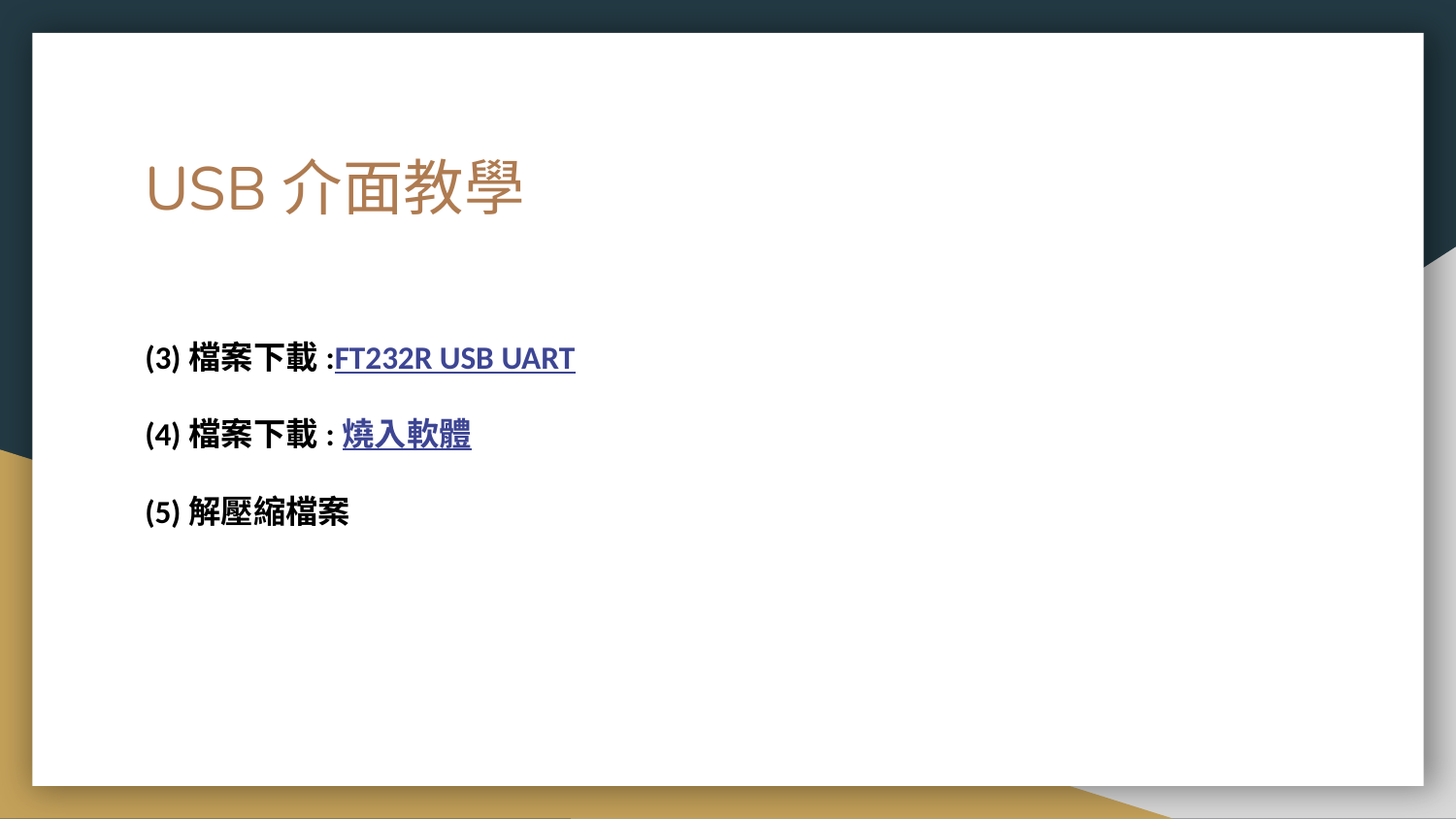

# USB介面教學
(3)檔案下載:FT232R USB UART
(4)檔案下載:燒入軟體
(5)解壓縮檔案